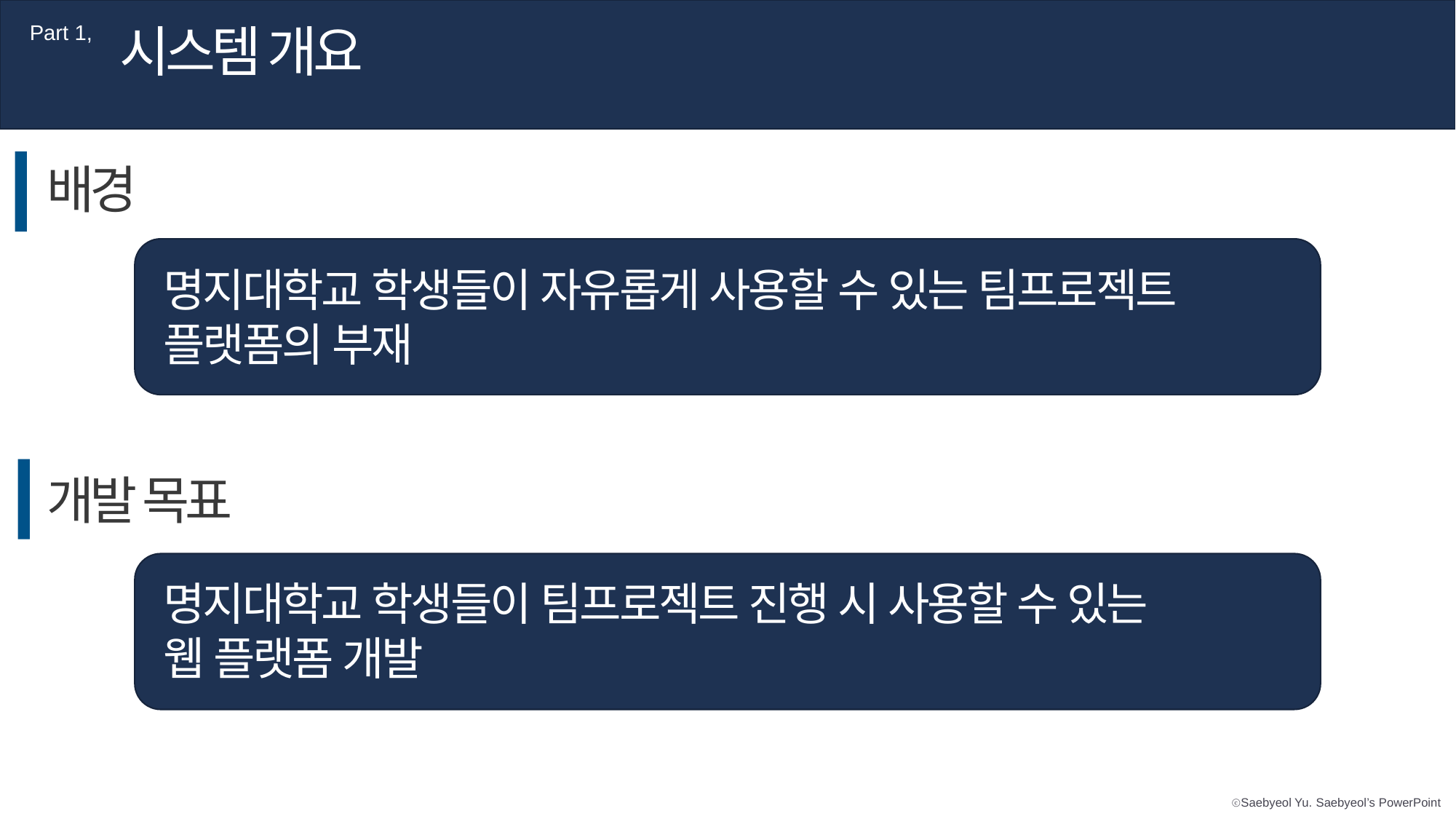

시스템 개요
Part 1,

배경

명지대학교 학생들이 자유롭게 사용할 수 있는 팀프로젝트
플랫폼의 부재

개발 목표

명지대학교 학생들이 팀프로젝트 진행 시 사용할 수 있는
웹 플랫폼 개발